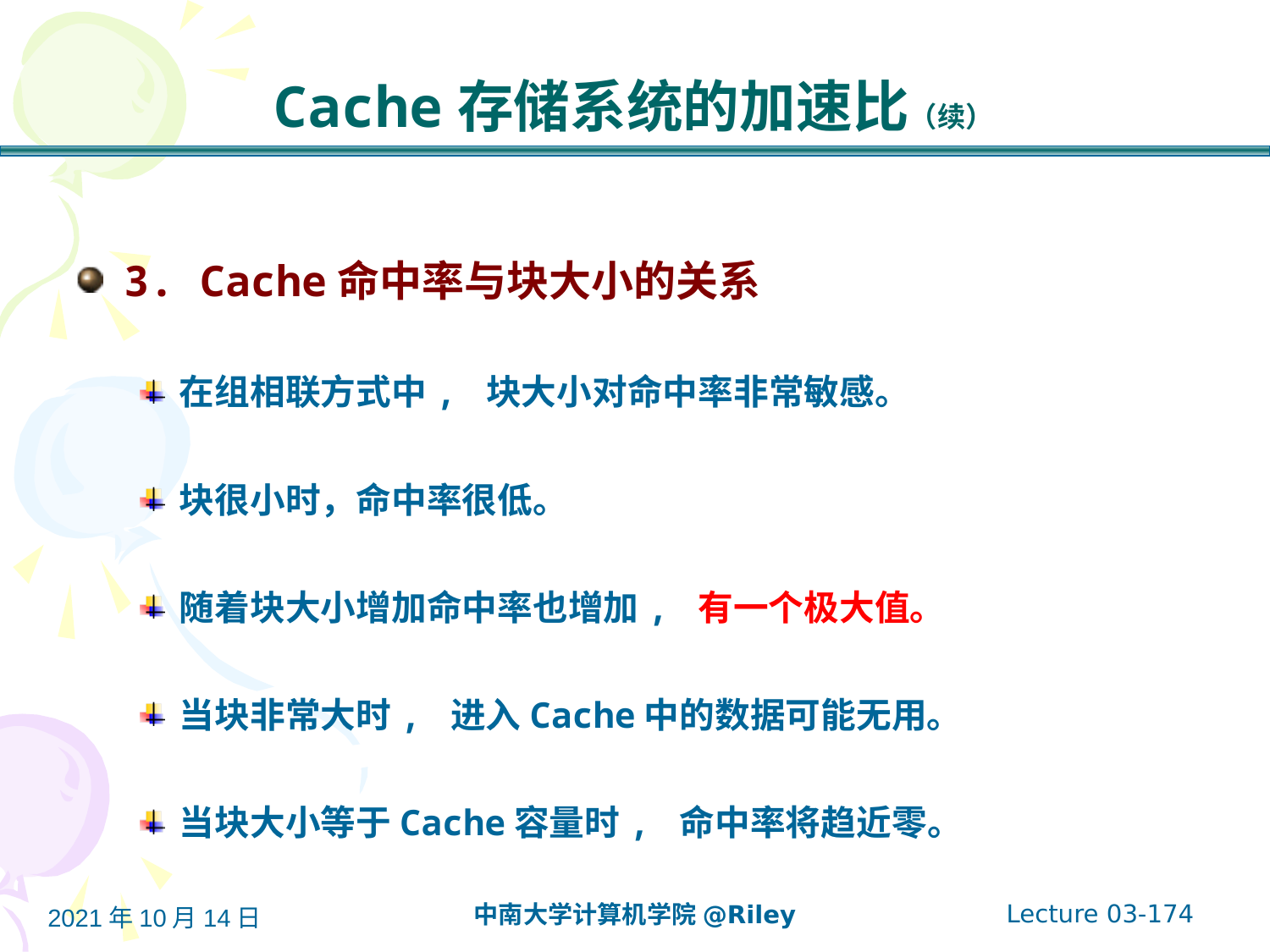

# Cache存储系统的加速比（续）
3. Cache命中率与块大小的关系
在组相联方式中, 块大小对命中率非常敏感。
块很小时，命中率很低。
随着块大小增加命中率也增加, 有一个极大值。
当块非常大时, 进入Cache中的数据可能无用。
当块大小等于Cache容量时, 命中率将趋近零。
Lecture 03-174
中南大学计算机学院@Riley
2021年10月14日